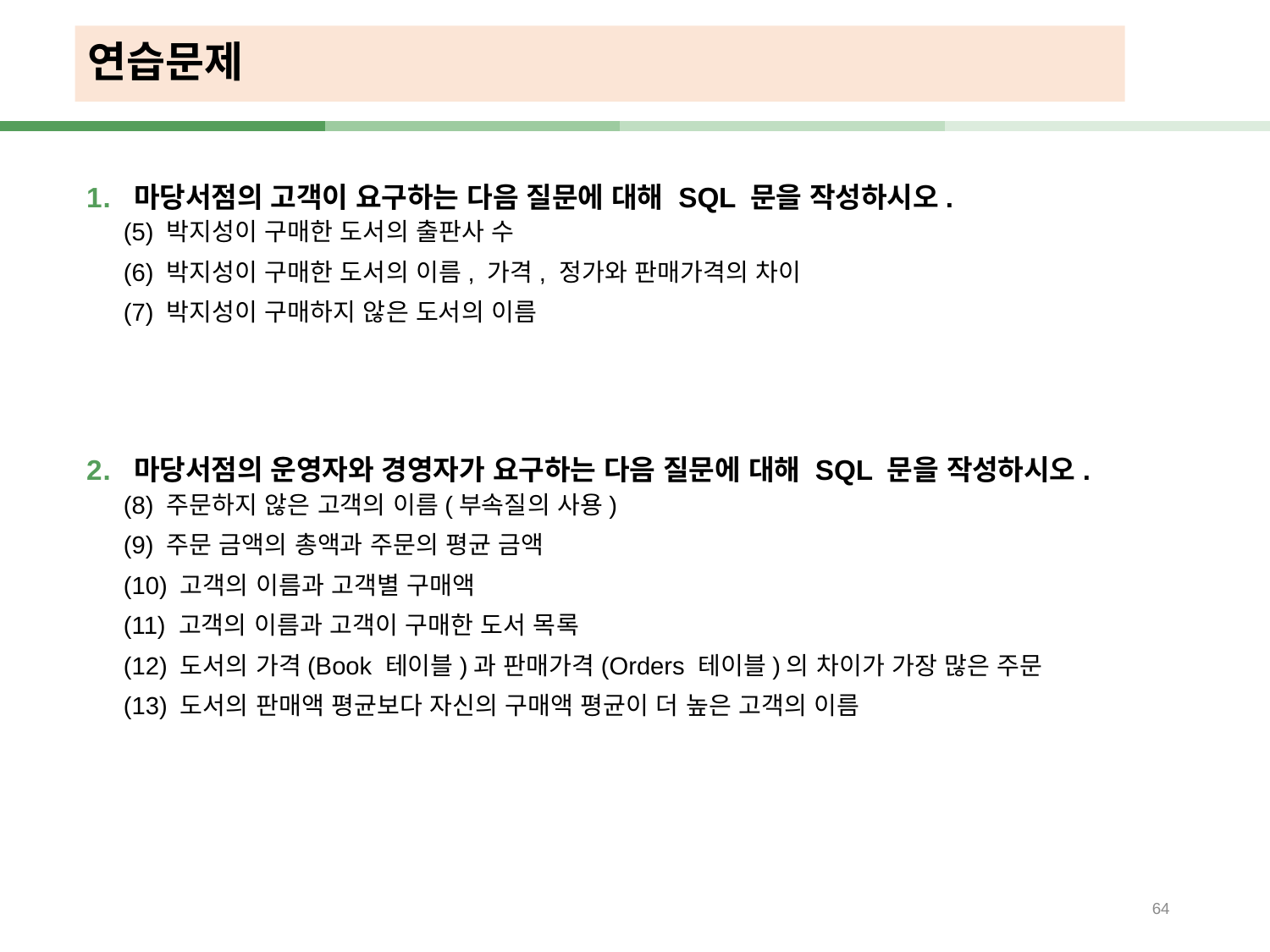

# 연습문제
마당서점의 고객이 요구하는 다음 질문에 대해 SQL 문을 작성하시오.
(5) 박지성이 구매한 도서의 출판사 수
(6) 박지성이 구매한 도서의 이름, 가격, 정가와 판매가격의 차이
(7) 박지성이 구매하지 않은 도서의 이름

마당서점의 운영자와 경영자가 요구하는 다음 질문에 대해 SQL 문을 작성하시오.
(8) 주문하지 않은 고객의 이름(부속질의 사용)
(9) 주문 금액의 총액과 주문의 평균 금액
(10) 고객의 이름과 고객별 구매액
(11) 고객의 이름과 고객이 구매한 도서 목록
(12) 도서의 가격(Book 테이블)과 판매가격(Orders 테이블)의 차이가 가장 많은 주문
(13) 도서의 판매액 평균보다 자신의 구매액 평균이 더 높은 고객의 이름

64